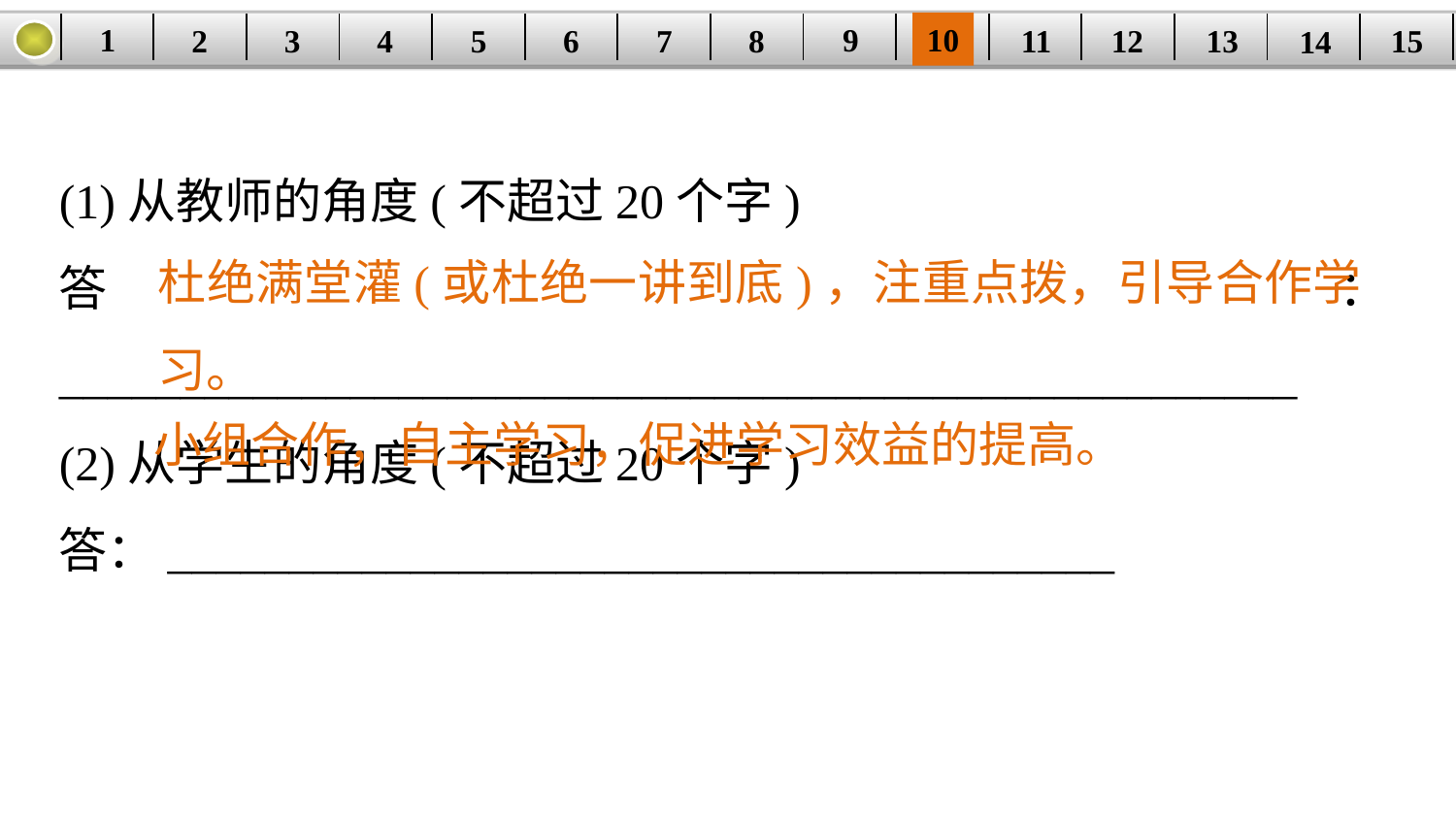

9
10
1
3
4
5
6
8
11
2
12
15
|  |  |  |  |  |  |  |  |  |  |  |  |  |  |  |
| --- | --- | --- | --- | --- | --- | --- | --- | --- | --- | --- | --- | --- | --- | --- |
7
13
14

(1)从教师的角度(不超过20个字)
答：___________________________________________________
(2)从学生的角度(不超过20个字)
答：_______________________________________
杜绝满堂灌(或杜绝一讲到底)，注重点拨，引导合作学习。
小组合作，自主学习，促进学习效益的提高。